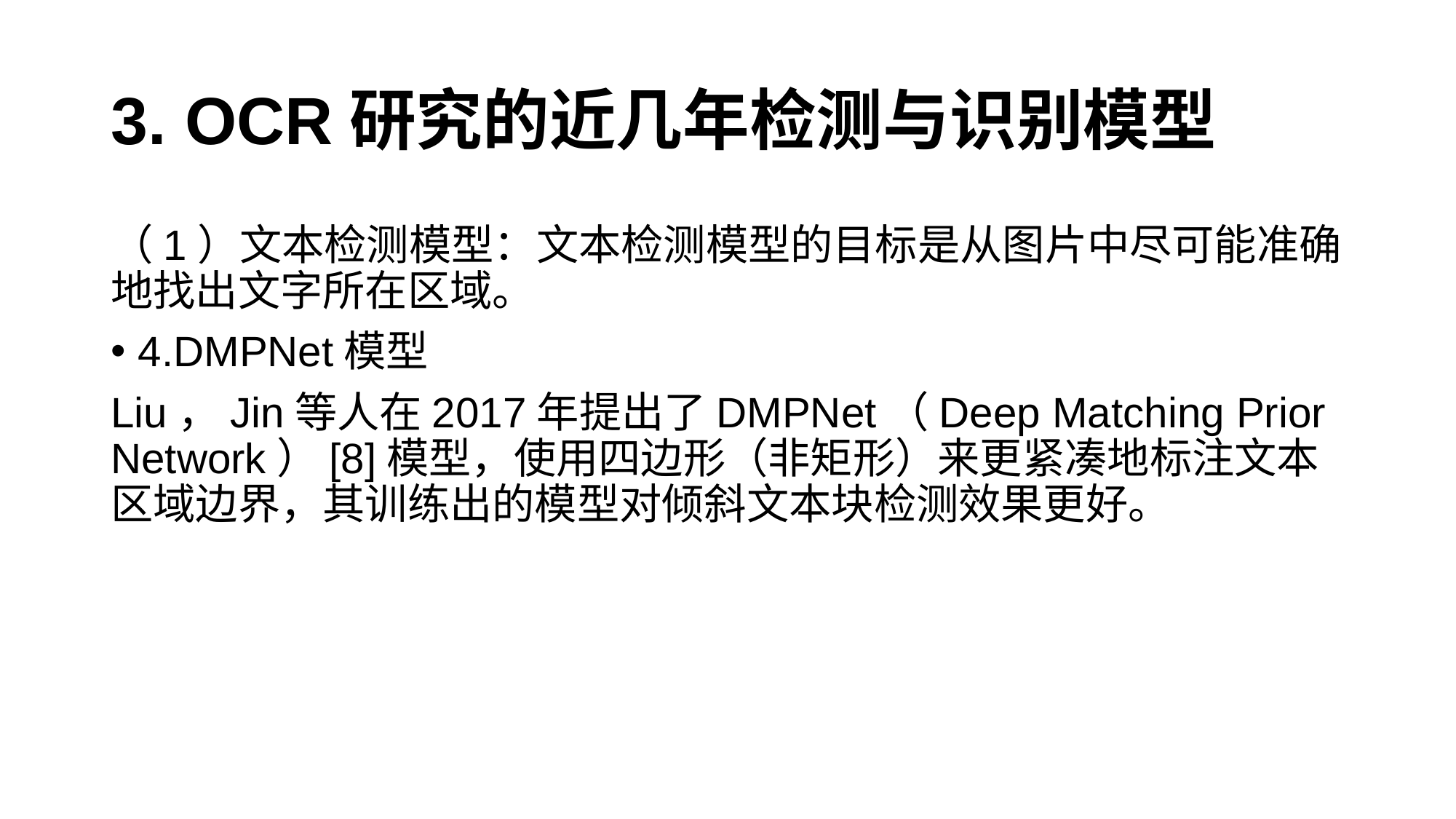

# 3. OCR研究的近几年检测与识别模型
（1）文本检测模型：文本检测模型的目标是从图片中尽可能准确地找出文字所在区域。
4.DMPNet模型
Liu，Jin等人在2017年提出了DMPNet（Deep Matching Prior Network）[8]模型，使用四边形（非矩形）来更紧凑地标注文本区域边界，其训练出的模型对倾斜文本块检测效果更好。